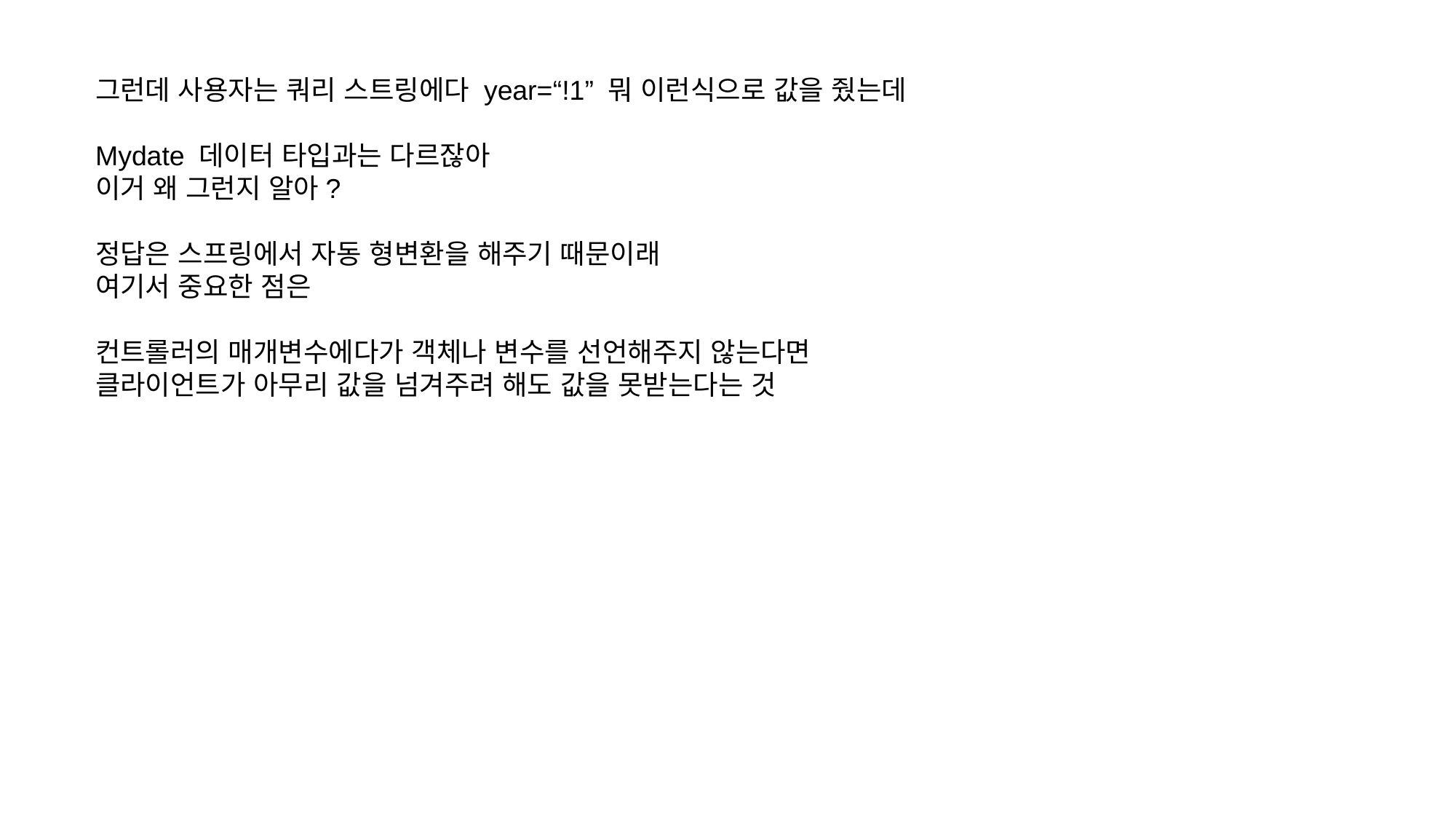

그런데 사용자는 쿼리 스트링에다 year=“!1” 뭐 이런식으로 값을 줬는데

Mydate 데이터 타입과는 다르잖아
이거 왜 그런지 알아?

정답은 스프링에서 자동 형변환을 해주기 때문이래
여기서 중요한 점은

컨트롤러의 매개변수에다가 객체나 변수를 선언해주지 않는다면
클라이언트가 아무리 값을 넘겨주려 해도 값을 못받는다는 것